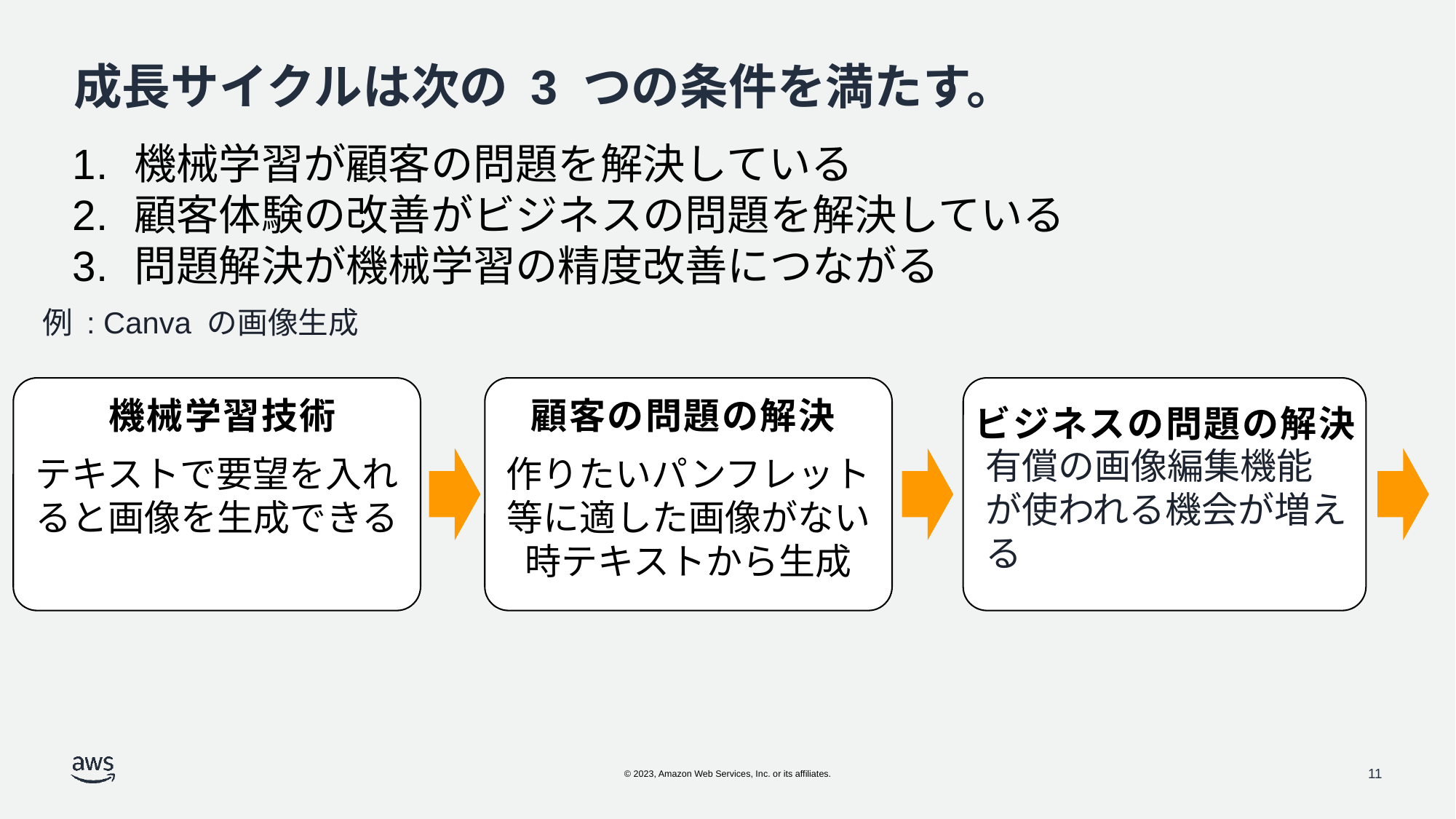

# 成長サイクルは次の 3 つの条件を満たす。
機械学習が顧客の問題を解決している
顧客体験の改善がビジネスの問題を解決している
問題解決が機械学習の精度改善につながる
例 : Canva の画像生成

機械学習技術
顧客の問題の解決
ビジネスの問題の解決
有償の画像編集機能が使われる機会が増える
テキストで要望を入れると画像を生成できる
作りたいパンフレット等に適した画像がない時テキストから生成

11